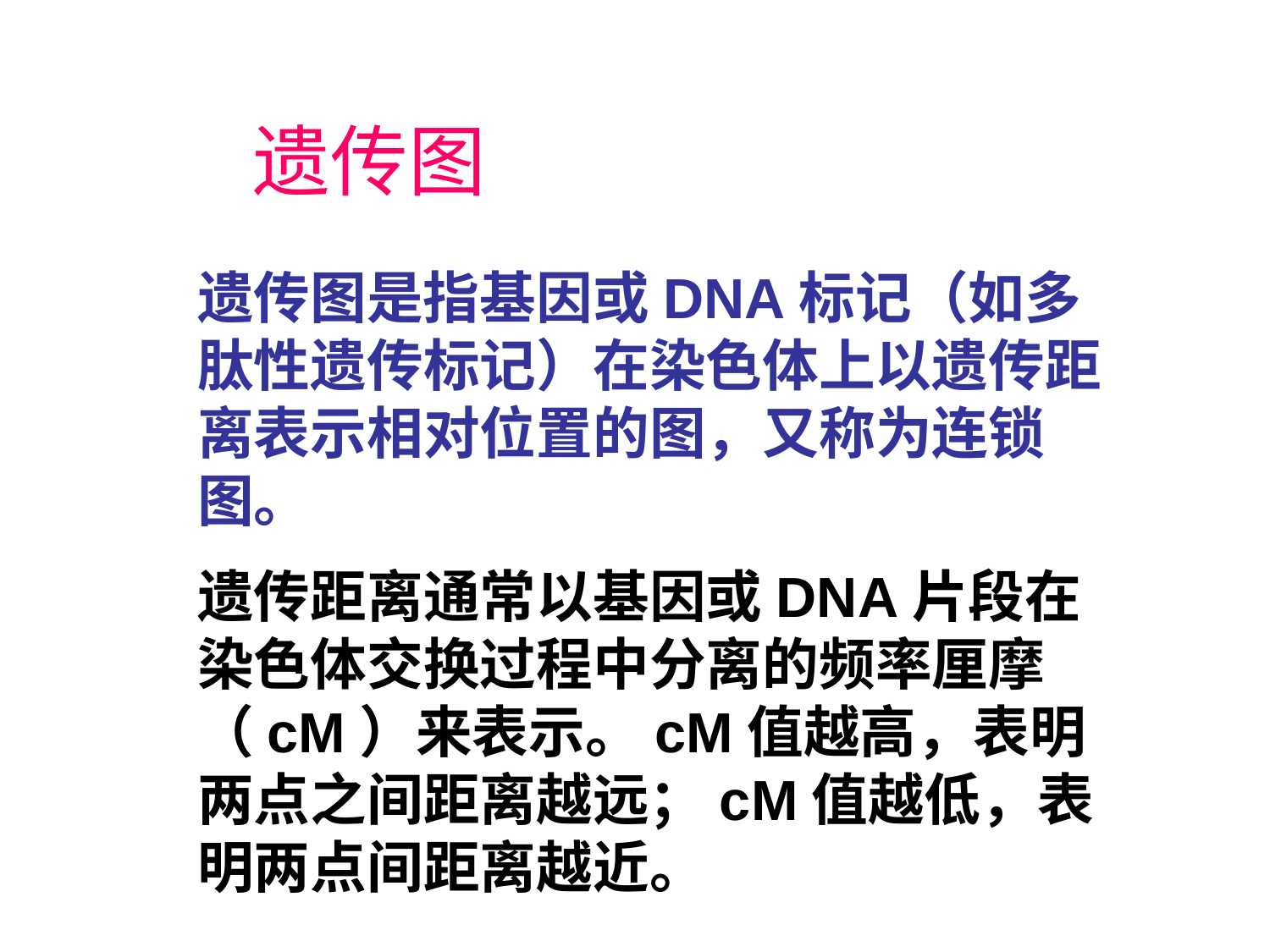

遗传图
遗传图是指基因或DNA标记（如多肽性遗传标记）在染色体上以遗传距离表示相对位置的图，又称为连锁图。
遗传距离通常以基因或DNA片段在染色体交换过程中分离的频率厘摩（cM）来表示。cM值越高，表明两点之间距离越远；cM值越低，表明两点间距离越近。